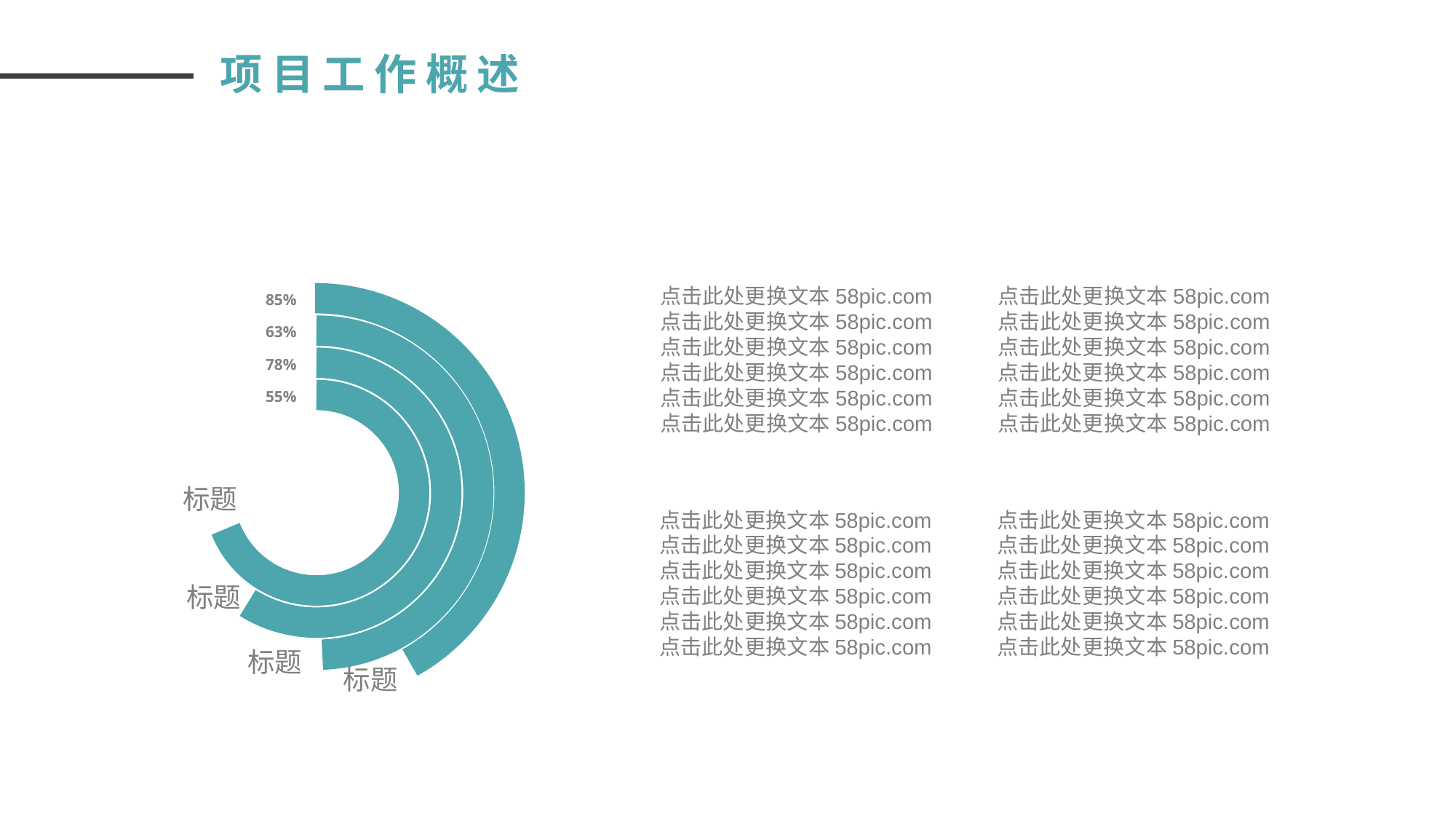

项目工作概述

点击此处更换文本58pic.com
点击此处更换文本58pic.com
点击此处更换文本58pic.com
点击此处更换文本58pic.com
点击此处更换文本58pic.com
点击此处更换文本58pic.com
点击此处更换文本58pic.com
点击此处更换文本58pic.com
点击此处更换文本58pic.com
点击此处更换文本58pic.com
点击此处更换文本58pic.com
点击此处更换文本58pic.com
85%

63%

78%

55%

标题
点击此处更换文本58pic.com
点击此处更换文本58pic.com
点击此处更换文本58pic.com
点击此处更换文本58pic.com
点击此处更换文本58pic.com
点击此处更换文本58pic.com
点击此处更换文本58pic.com
点击此处更换文本58pic.com
点击此处更换文本58pic.com
点击此处更换文本58pic.com
点击此处更换文本58pic.com
点击此处更换文本58pic.com
标题
标题
标题